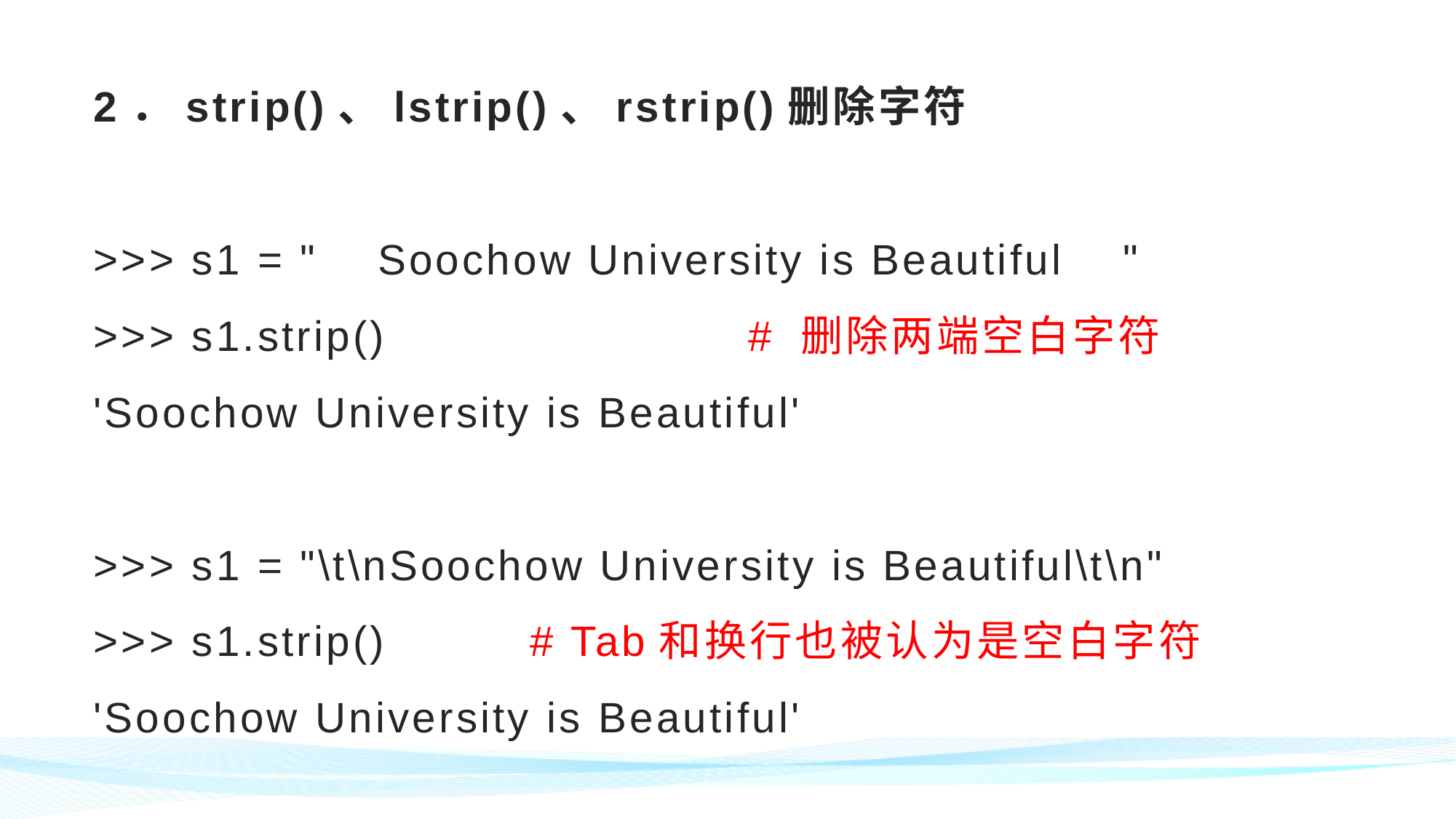

# 2．strip()、lstrip()、rstrip()删除字符 >>> s1 = "    Soochow University is Beautiful    " >>> s1.strip()                 	# 删除两端空白字符 'Soochow University is Beautiful' >>> s1 = "\t\nSoochow University is Beautiful\t\n" >>> s1.strip()		# Tab和换行也被认为是空白字符 'Soochow University is Beautiful'